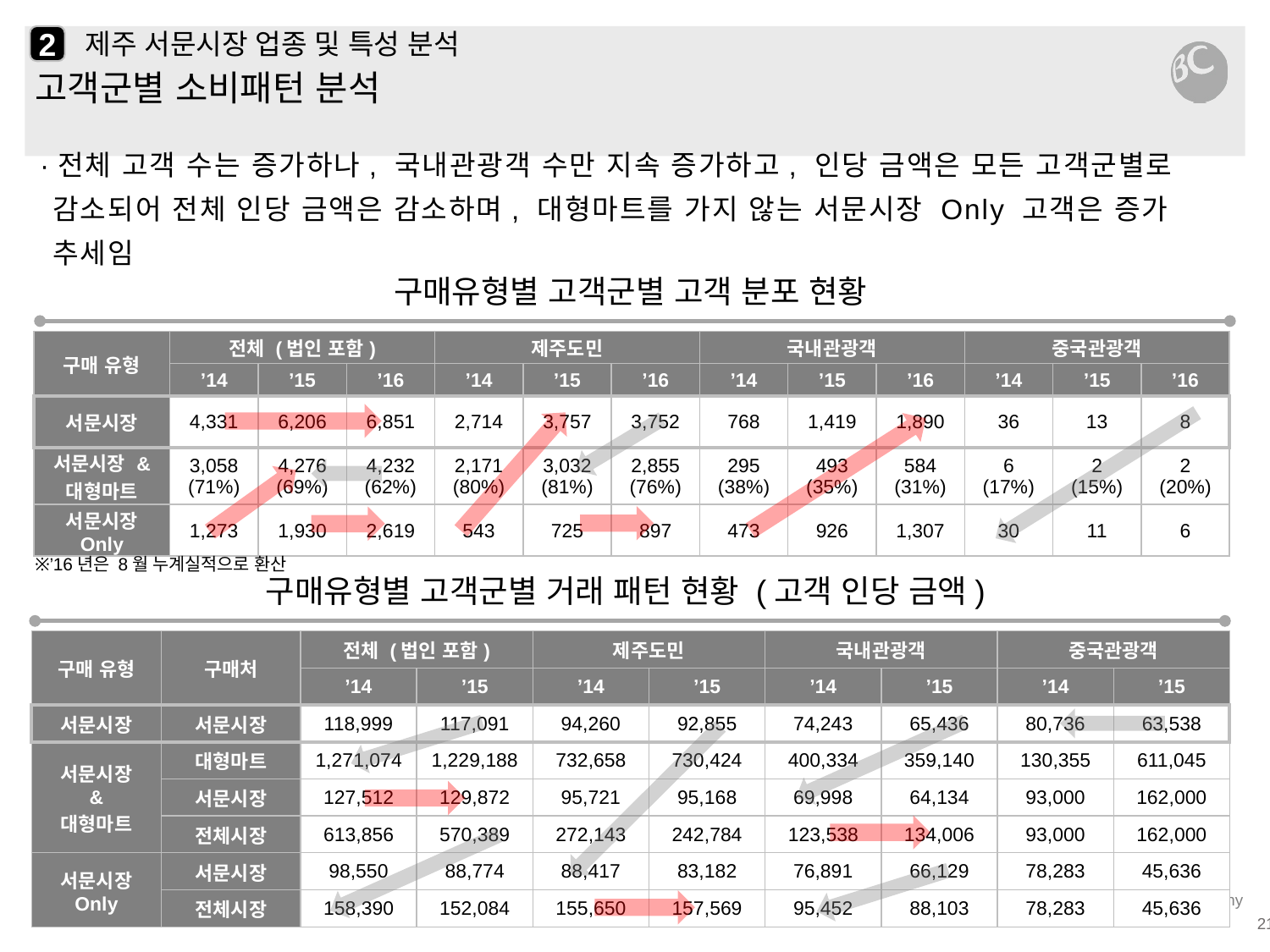

2
# 제주 서문시장 업종 및 특성 분석
고객군별 소비패턴 분석
·전체 고객 수는 증가하나, 국내관광객 수만 지속 증가하고, 인당 금액은 모든 고객군별로 감소되어 전체 인당 금액은 감소하며, 대형마트를 가지 않는 서문시장 Only 고객은 증가 추세임
구매유형별 고객군별 고객 분포 현황
| 구매 유형 | 전체 (법인 포함) |  |  | 제주도민 |  |  | 국내관광객 |  |  | 중국관광객 |  |  |
| --- | --- | --- | --- | --- | --- | --- | --- | --- | --- | --- | --- | --- |
|  | ’14 | ’15 | ’16 | ’14 | ’15 | ’16 | ’14 | ’15 | ’16 | ’14 | ’15 | ’16 |
| 서문시장 | 4,331 | 6,206 | 6,851 | 2,714 | 3,757 | 3,752 | 768 | 1,419 | 1,890 | 36 | 13 | 8 |
| 서문시장 & 대형마트 | 3,058 (71%) | 4,276 (69%) | 4,232 (62%) | 2,171 (80%) | 3,032 (81%) | 2,855 (76%) | 295 (38%) | 493 (35%) | 584 (31%) | 6 (17%) | 2 (15%) | 2 (20%) |
| 서문시장 Only | 1,273 | 1,930 | 2,619 | 543 | 725 | 897 | 473 | 926 | 1,307 | 30 | 11 | 6 |

※’16년은 8월 누계실적으로 환산
구매유형별 고객군별 거래 패턴 현황 (고객 인당 금액)
| 구매 유형 | 구매처 | 전체 (법인 포함) |  | 제주도민 |  | 국내관광객 |  | 중국관광객 |  |
| --- | --- | --- | --- | --- | --- | --- | --- | --- | --- |
|  |  | ’14 | ’15 | ’14 | ’15 | ’14 | ’15 | ’14 | ’15 |
| 서문시장 | 서문시장 | 118,999 | 117,091 | 94,260 | 92,855 | 74,243 | 65,436 | 80,736 | 63,538 |
| 서문시장 & 대형마트 | 대형마트 | 1,271,074 | 1,229,188 | 732,658 | 730,424 | 400,334 | 359,140 | 130,355 | 611,045 |
|  | 서문시장 | 127,512 | 129,872 | 95,721 | 95,168 | 69,998 | 64,134 | 93,000 | 162,000 |
|  | 전체시장 | 613,856 | 570,389 | 272,143 | 242,784 | 123,538 | 134,006 | 93,000 | 162,000 |
| 서문시장 Only | 서문시장 | 98,550 | 88,774 | 88,417 | 83,182 | 76,891 | 66,129 | 78,283 | 45,636 |
|  | 전체시장 | 158,390 | 152,084 | 155,650 | 157,569 | 95,452 | 88,103 | 78,283 | 45,636 |